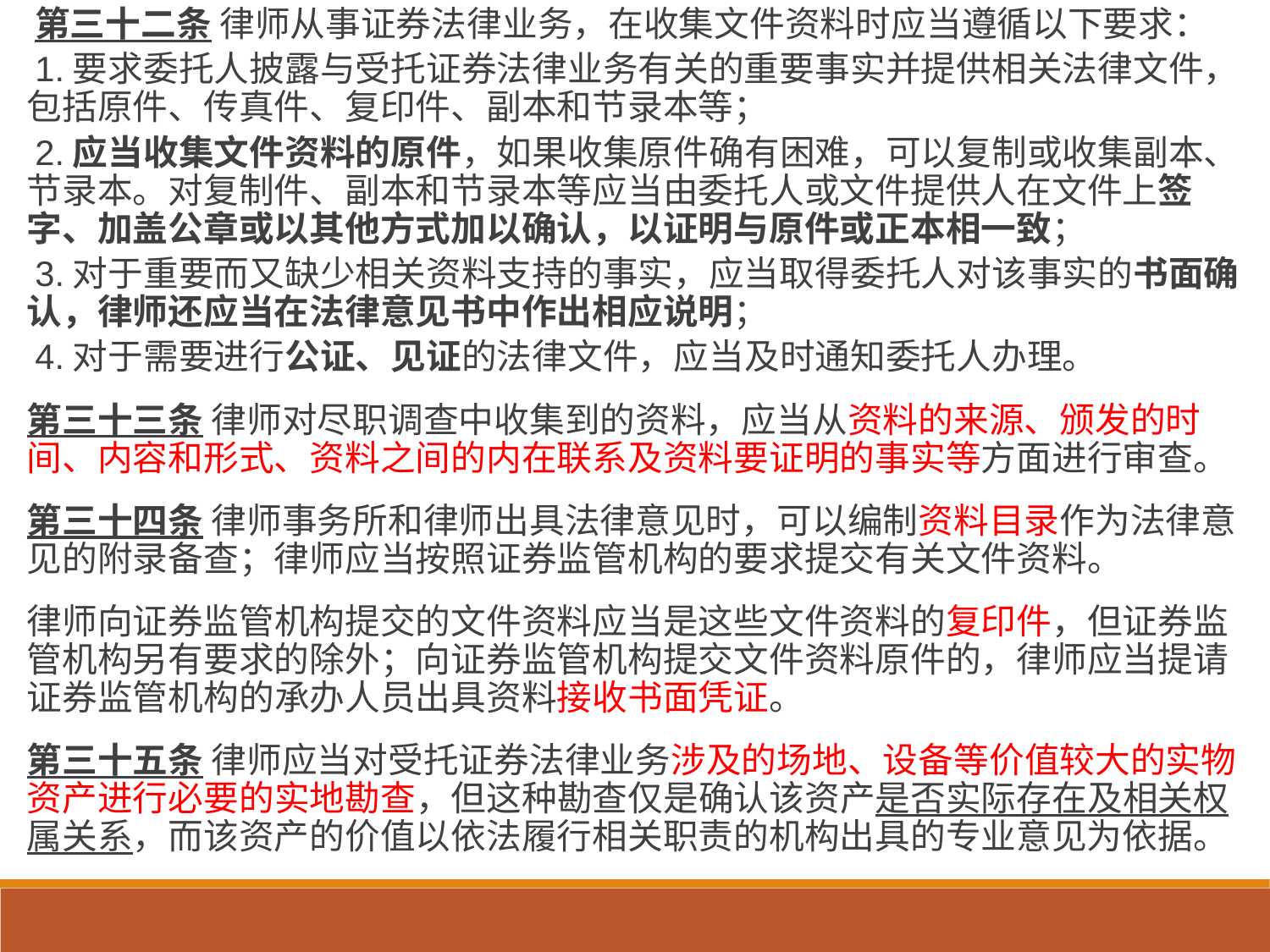

第三十二条 律师从事证券法律业务，在收集文件资料时应当遵循以下要求：
1.要求委托人披露与受托证券法律业务有关的重要事实并提供相关法律文件，包括原件、传真件、复印件、副本和节录本等；
2.应当收集文件资料的原件，如果收集原件确有困难，可以复制或收集副本、节录本。对复制件、副本和节录本等应当由委托人或文件提供人在文件上签字、加盖公章或以其他方式加以确认，以证明与原件或正本相一致；
3.对于重要而又缺少相关资料支持的事实，应当取得委托人对该事实的书面确认，律师还应当在法律意见书中作出相应说明；
4.对于需要进行公证、见证的法律文件，应当及时通知委托人办理。
第三十三条 律师对尽职调查中收集到的资料，应当从资料的来源、颁发的时间、内容和形式、资料之间的内在联系及资料要证明的事实等方面进行审查。
第三十四条 律师事务所和律师出具法律意见时，可以编制资料目录作为法律意见的附录备查；律师应当按照证券监管机构的要求提交有关文件资料。
律师向证券监管机构提交的文件资料应当是这些文件资料的复印件，但证券监管机构另有要求的除外；向证券监管机构提交文件资料原件的，律师应当提请证券监管机构的承办人员出具资料接收书面凭证。
第三十五条 律师应当对受托证券法律业务涉及的场地、设备等价值较大的实物资产进行必要的实地勘查，但这种勘查仅是确认该资产是否实际存在及相关权属关系，而该资产的价值以依法履行相关职责的机构出具的专业意见为依据。